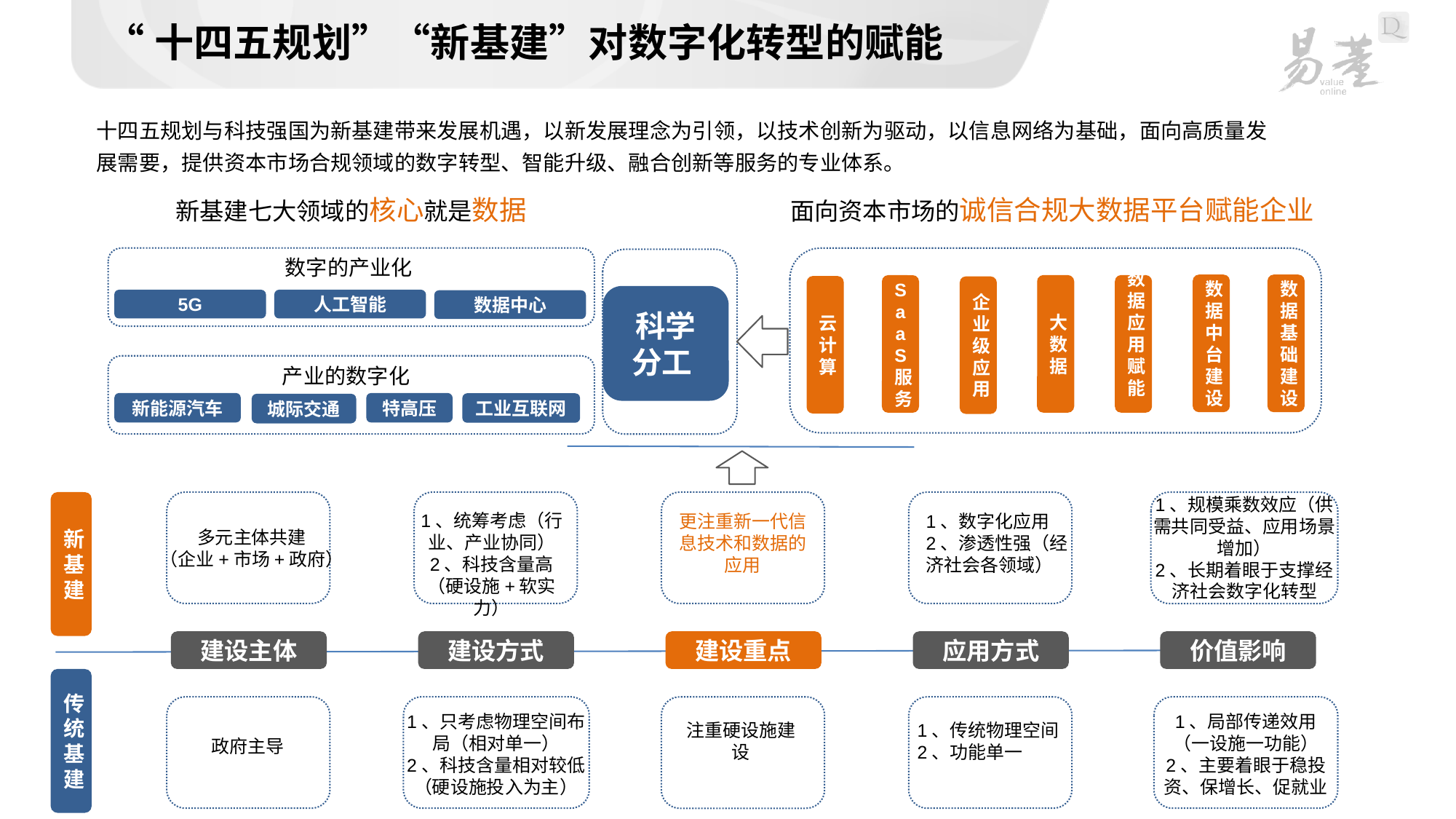

“十四五规划”“新基建”对数字化转型的赋能
十四五规划与科技强国为新基建带来发展机遇，以新发展理念为引领，以技术创新为驱动，以信息网络为基础，面向高质量发展需要，提供资本市场合规领域的数字转型、智能升级、融合创新等服务的专业体系。
新基建七大领域的核心就是数据
面向资本市场的诚信合规大数据平台赋能企业

数字的产业化

数据中台建设
数据基础建设
大数据
数据应用赋能
SaaS服务
云计算
企业级应用
科学
分工
5G
人工智能
数据中心

产业的数字化
新能源汽车
特高压
工业互联网
城际交通

1、规模乘数效应（供需共同受益、应用场景增加）
2、长期着眼于支撑经济社会数字化转型

新基建

1、统筹考虑（行业、产业协同）
2、科技含量高（硬设施+软实力）
更注重新一代信息技术和数据的应用
1、数字化应用
2、渗透性强（经济社会各领域）
多元主体共建
（企业+市场+政府）
价值影响
建设重点
应用方式
建设方式
建设主体
传统基建

1、只考虑物理空间布局（相对单一）
2、科技含量相对较低（硬设施投入为主）
1、局部传递效用（一设施一功能）
2、主要着眼于稳投资、保增长、促就业
注重硬设施建设
1、传统物理空间
2、功能单一
政府主导